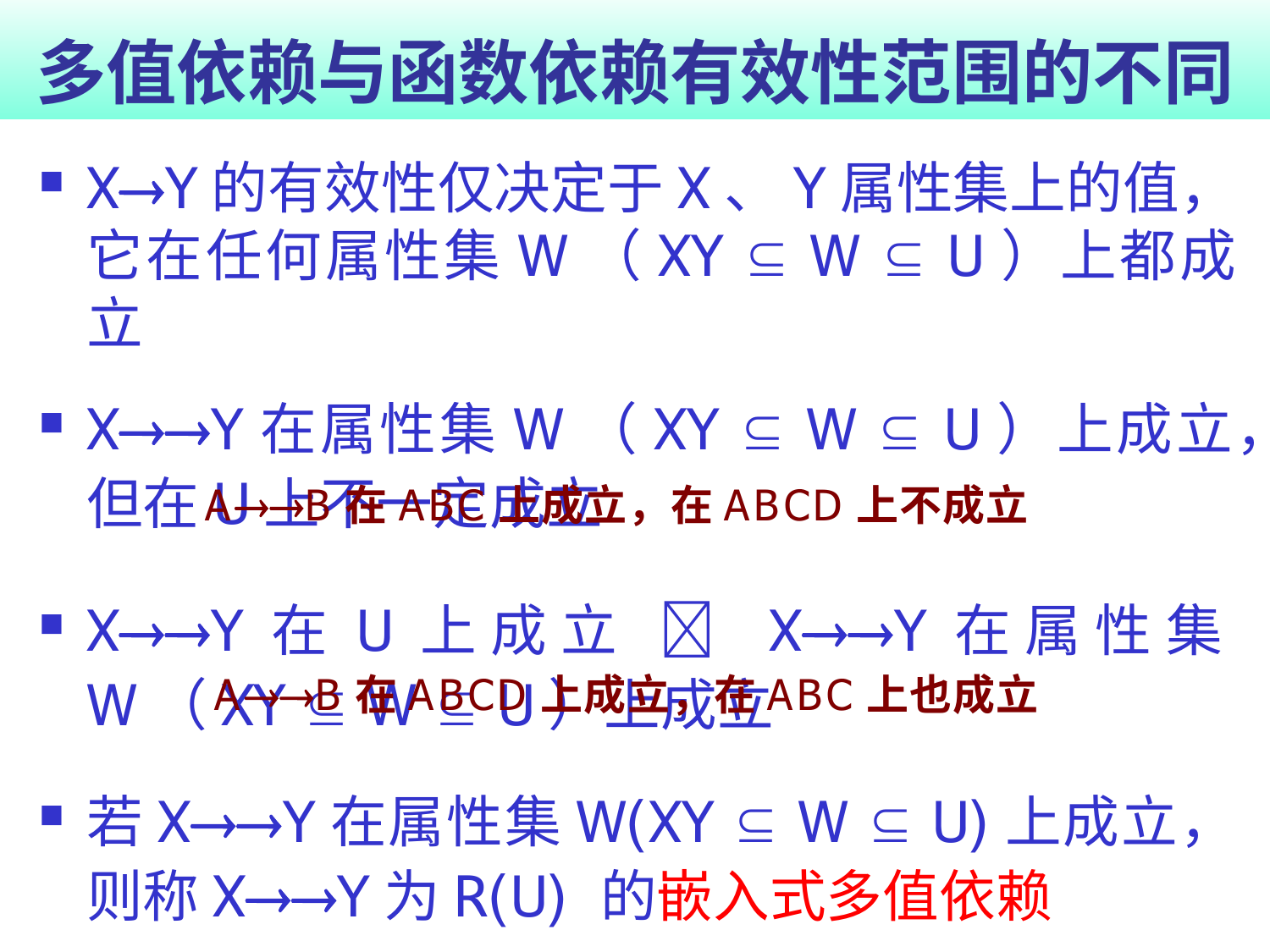

# 多值依赖与函数依赖有效性范围的不同
X→Y的有效性仅决定于X、Y属性集上的值，它在任何属性集W（XY ⊆ W ⊆ U）上都成立
X→→Y在属性集W（XY ⊆ W ⊆ U）上成立，但在U上不一定成立
X→→Y在U上成立 ⇒ X→→Y在属性集W（XY ⊆ W ⊆ U）上成立
若X→→Y在属性集W(XY ⊆ W ⊆ U)上成立，则称X→→Y为R(U) 的嵌入式多值依赖
A→→B在ABC上成立，在ABCD上不成立
A→→B在ABCD上成立，在ABC上也成立